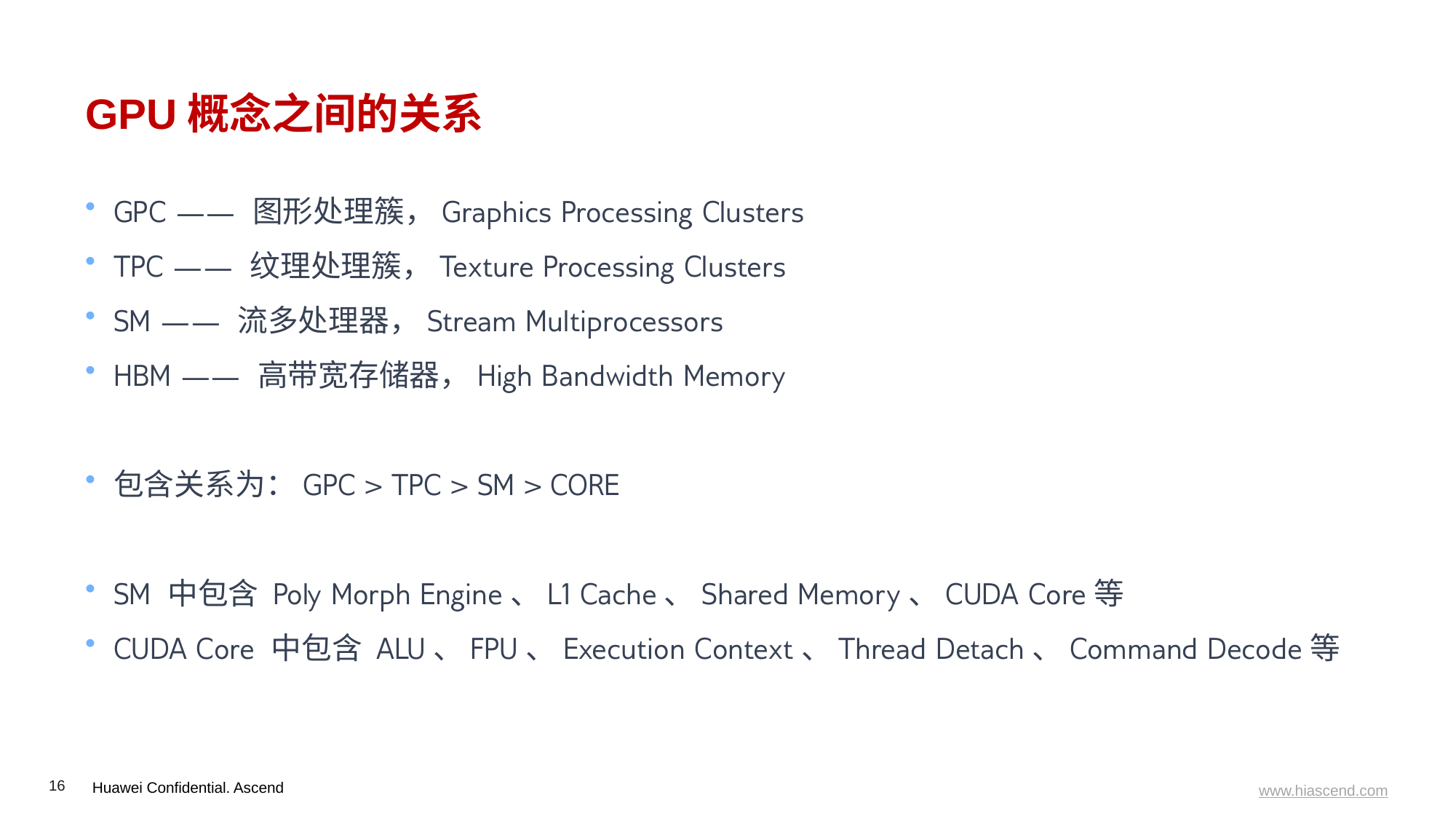

# GPU概念之间的关系
GPC —— 图形处理簇，Graphics Processing Clusters
TPC —— 纹理处理簇，Texture Processing Clusters
SM —— 流多处理器，Stream Multiprocessors
HBM —— 高带宽存储器，High Bandwidth Memory
包含关系为：GPC > TPC > SM > CORE

SM 中包含 Poly Morph Engine、L1 Cache、Shared Memory、CUDA Core等
CUDA Core 中包含 ALU、FPU、Execution Context、Thread Detach、Command Decode等